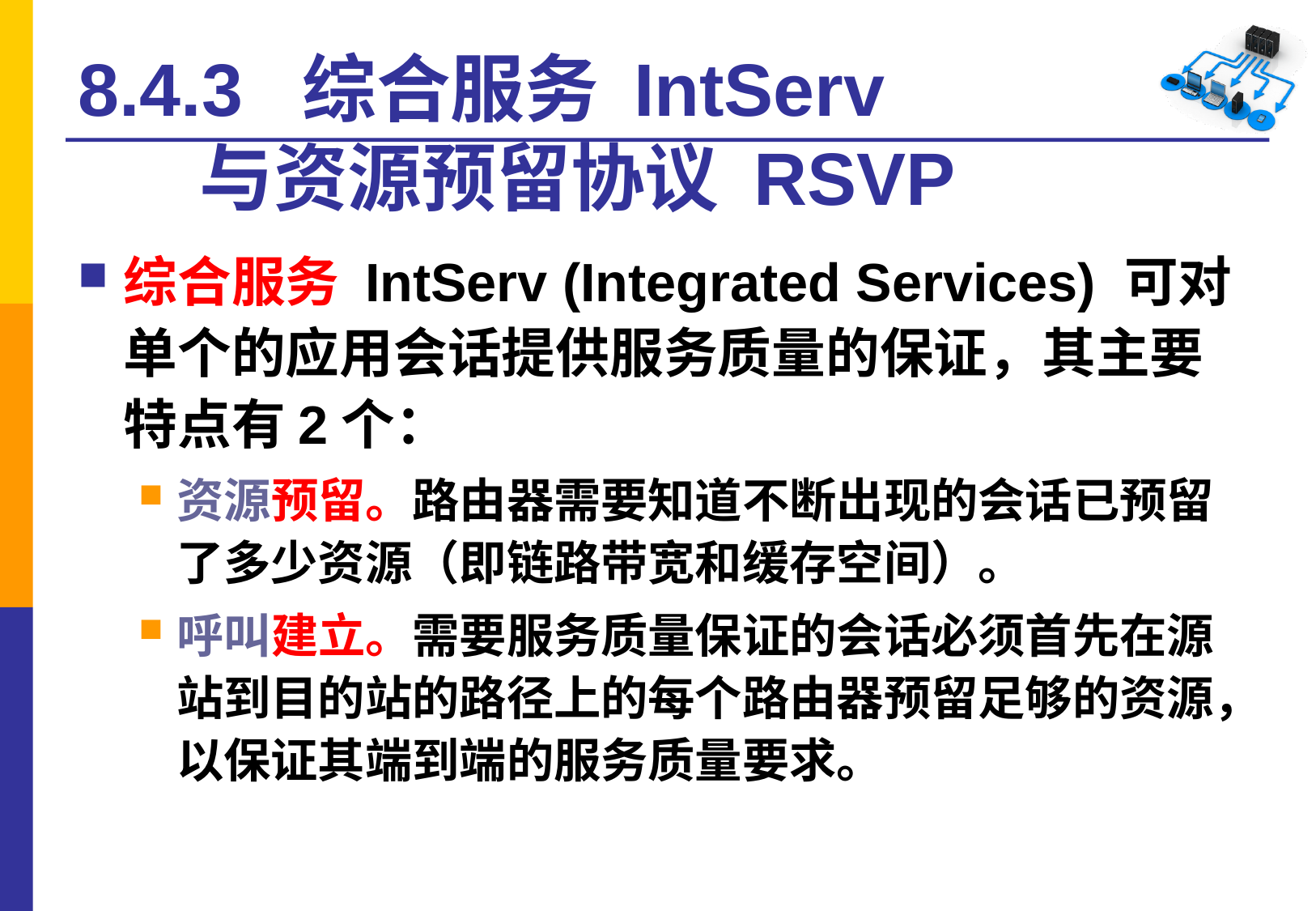

# 8.4.3  综合服务 IntServ 与资源预留协议 RSVP
综合服务 IntServ (Integrated Services) 可对单个的应用会话提供服务质量的保证，其主要特点有2个：
资源预留。路由器需要知道不断出现的会话已预留了多少资源（即链路带宽和缓存空间）。
呼叫建立。需要服务质量保证的会话必须首先在源站到目的站的路径上的每个路由器预留足够的资源，以保证其端到端的服务质量要求。